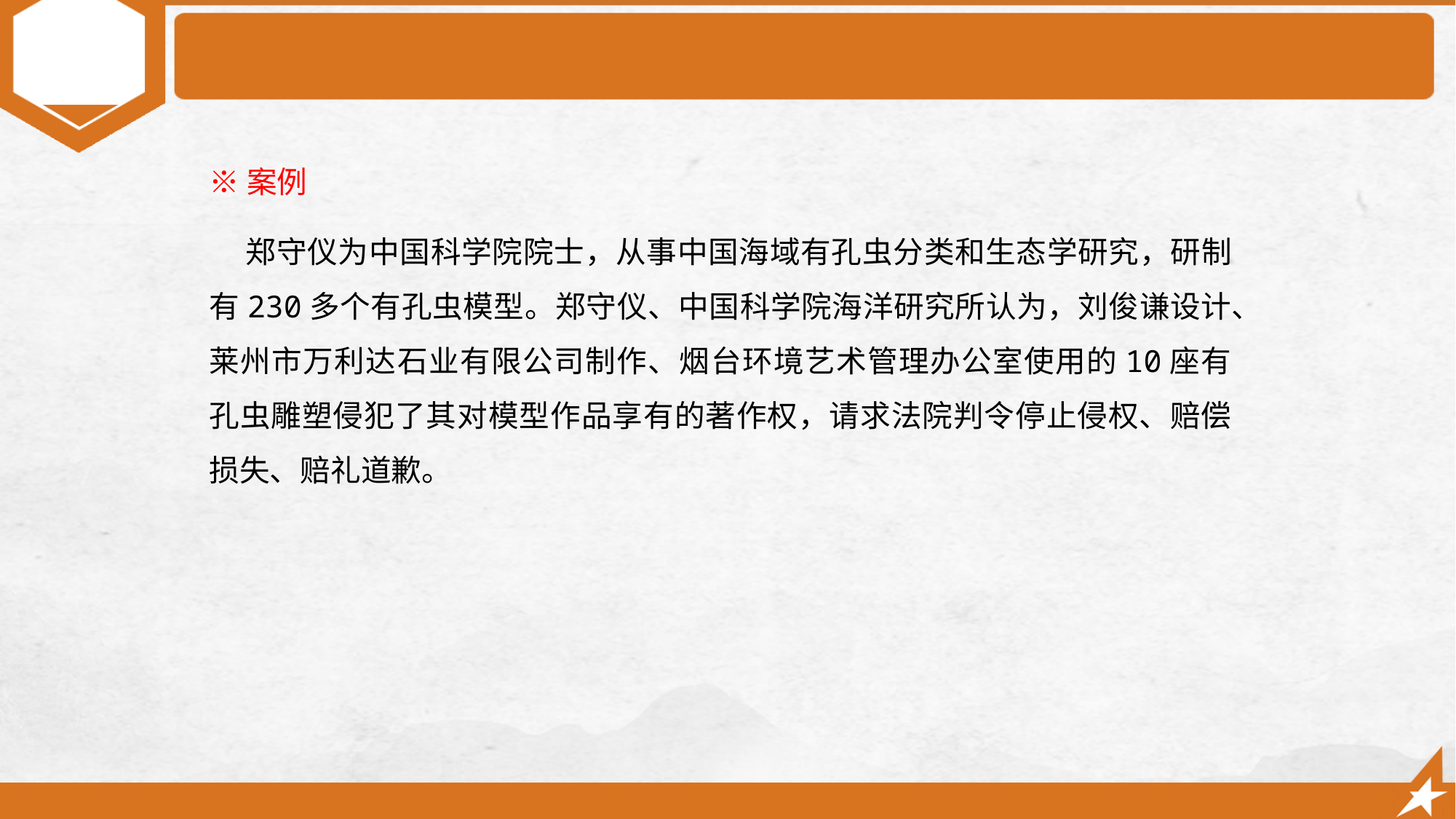

※案例
    郑守仪为中国科学院院士，从事中国海域有孔虫分类和生态学研究，研制有230多个有孔虫模型。郑守仪、中国科学院海洋研究所认为，刘俊谦设计、莱州市万利达石业有限公司制作、烟台环境艺术管理办公室使用的10座有孔虫雕塑侵犯了其对模型作品享有的著作权，请求法院判令停止侵权、赔偿损失、赔礼道歉。